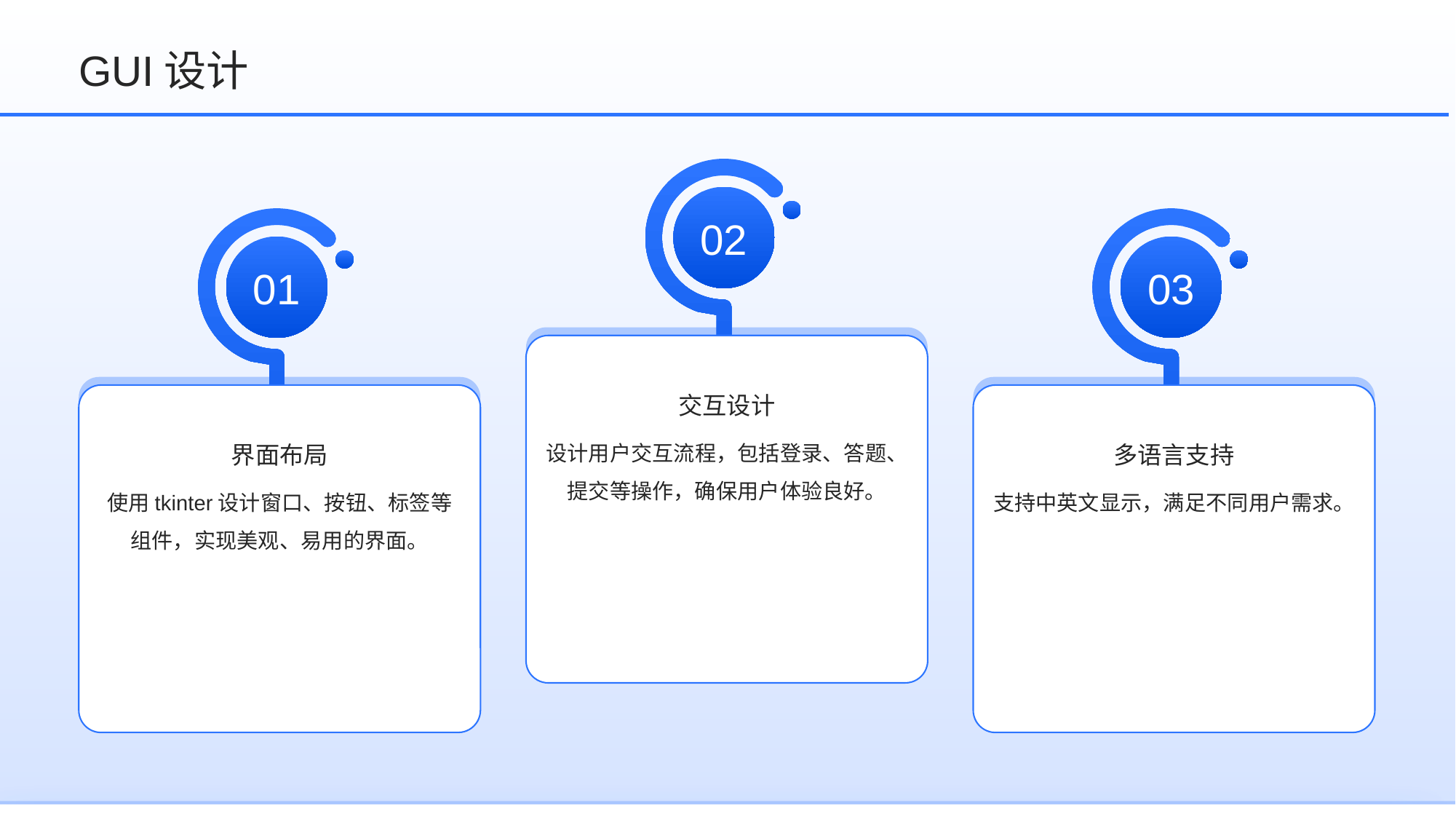

GUI设计

02

01
03

交互设计

界面布局
多语言支持
设计用户交互流程，包括登录、答题、提交等操作，确保用户体验良好。
使用tkinter设计窗口、按钮、标签等组件，实现美观、易用的界面。
支持中英文显示，满足不同用户需求。